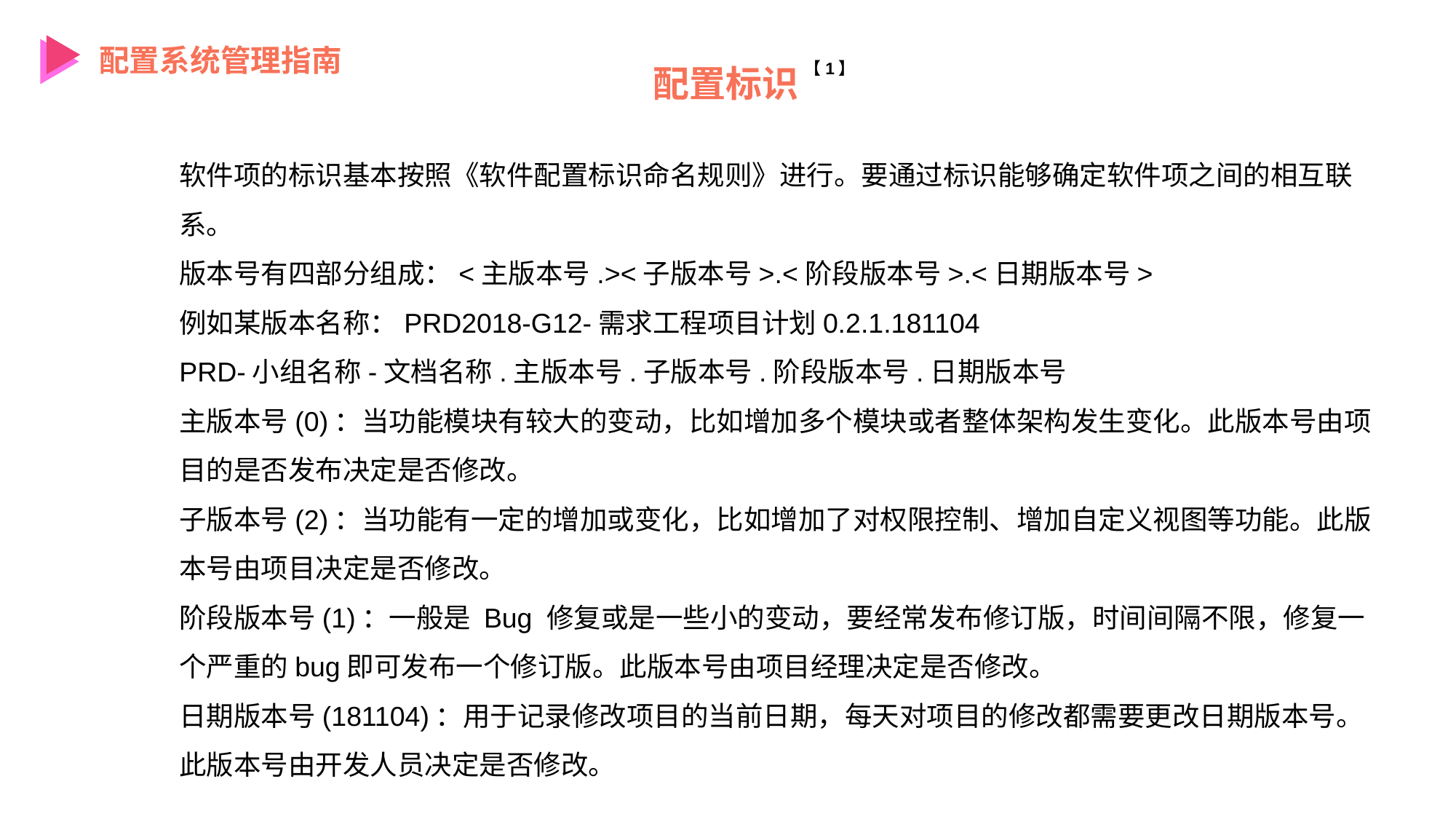

配置系统管理指南
【1】
配置标识
软件项的标识基本按照《软件配置标识命名规则》进行。要通过标识能够确定软件项之间的相互联系。
版本号有四部分组成：<主版本号.><子版本号>.<阶段版本号>.<日期版本号>
例如某版本名称：PRD2018-G12-需求工程项目计划0.2.1.181104
PRD-小组名称-文档名称.主版本号.子版本号.阶段版本号.日期版本号
主版本号(0)：当功能模块有较大的变动，比如增加多个模块或者整体架构发生变化。此版本号由项目的是否发布决定是否修改。
子版本号(2)：当功能有一定的增加或变化，比如增加了对权限控制、增加自定义视图等功能。此版本号由项目决定是否修改。
阶段版本号(1)：一般是 Bug 修复或是一些小的变动，要经常发布修订版，时间间隔不限，修复一个严重的bug即可发布一个修订版。此版本号由项目经理决定是否修改。
日期版本号(181104)：用于记录修改项目的当前日期，每天对项目的修改都需要更改日期版本号。此版本号由开发人员决定是否修改。